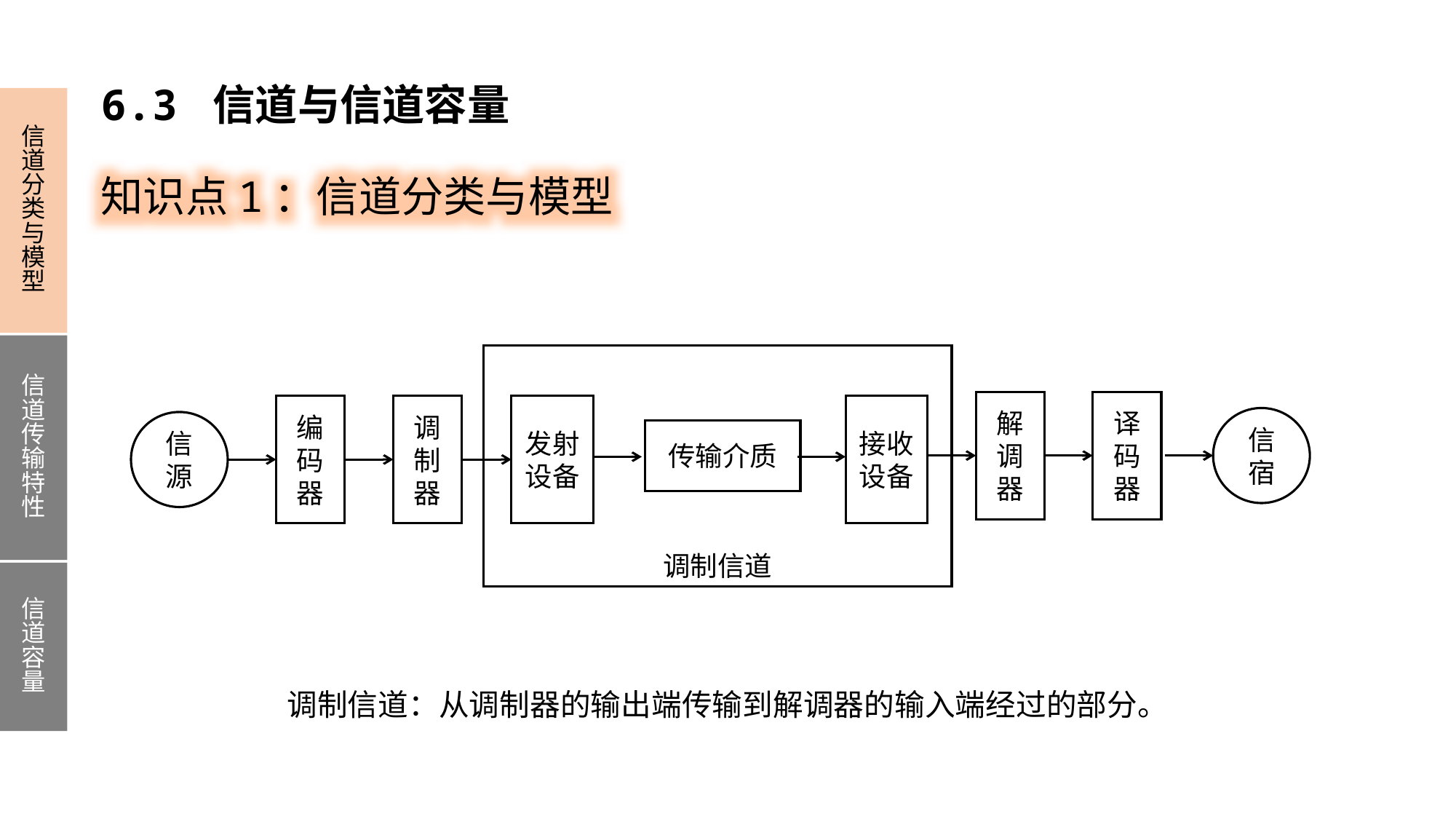

6.3 信道与信道容量
信道分类与模型
信道传输特性
信道容量
知识点1：信道分类与模型
调制信道
译码器
解调器
调制器
编码器
发射设备
接收设备
信宿
信源
传输介质
调制信道：从调制器的输出端传输到解调器的输入端经过的部分。